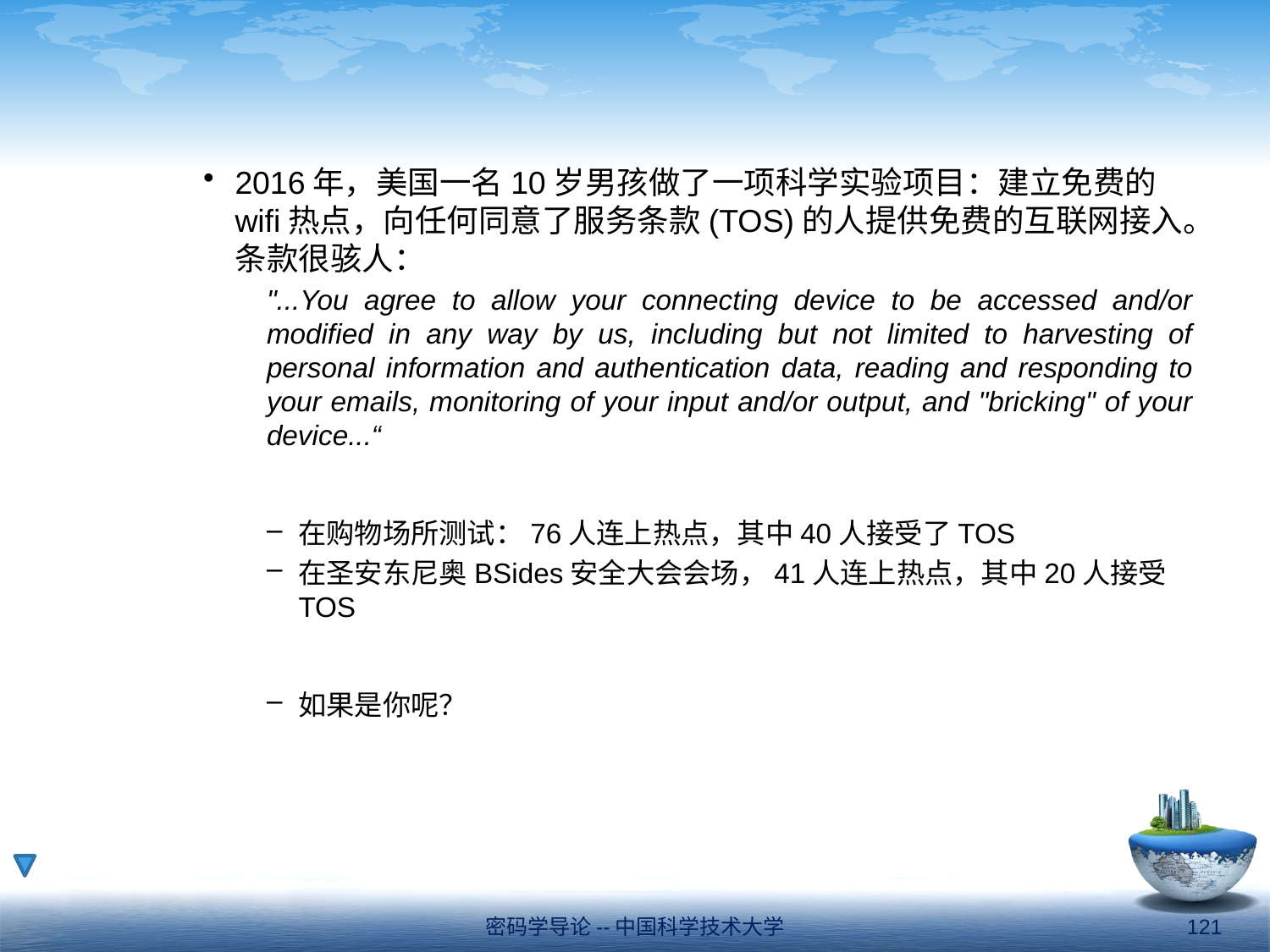

#
2016年，美国一名10岁男孩做了一项科学实验项目：建立免费的wifi热点，向任何同意了服务条款(TOS)的人提供免费的互联网接入。条款很骇人：
"...You agree to allow your connecting device to be accessed and/or modified in any way by us, including but not limited to harvesting of personal information and authentication data, reading and responding to your emails, monitoring of your input and/or output, and "bricking" of your device...“

在购物场所测试：76人连上热点，其中40人接受了TOS
在圣安东尼奥BSides安全大会会场，41人连上热点，其中20人接受TOS

如果是你呢？

密码学导论--中国科学技术大学
121